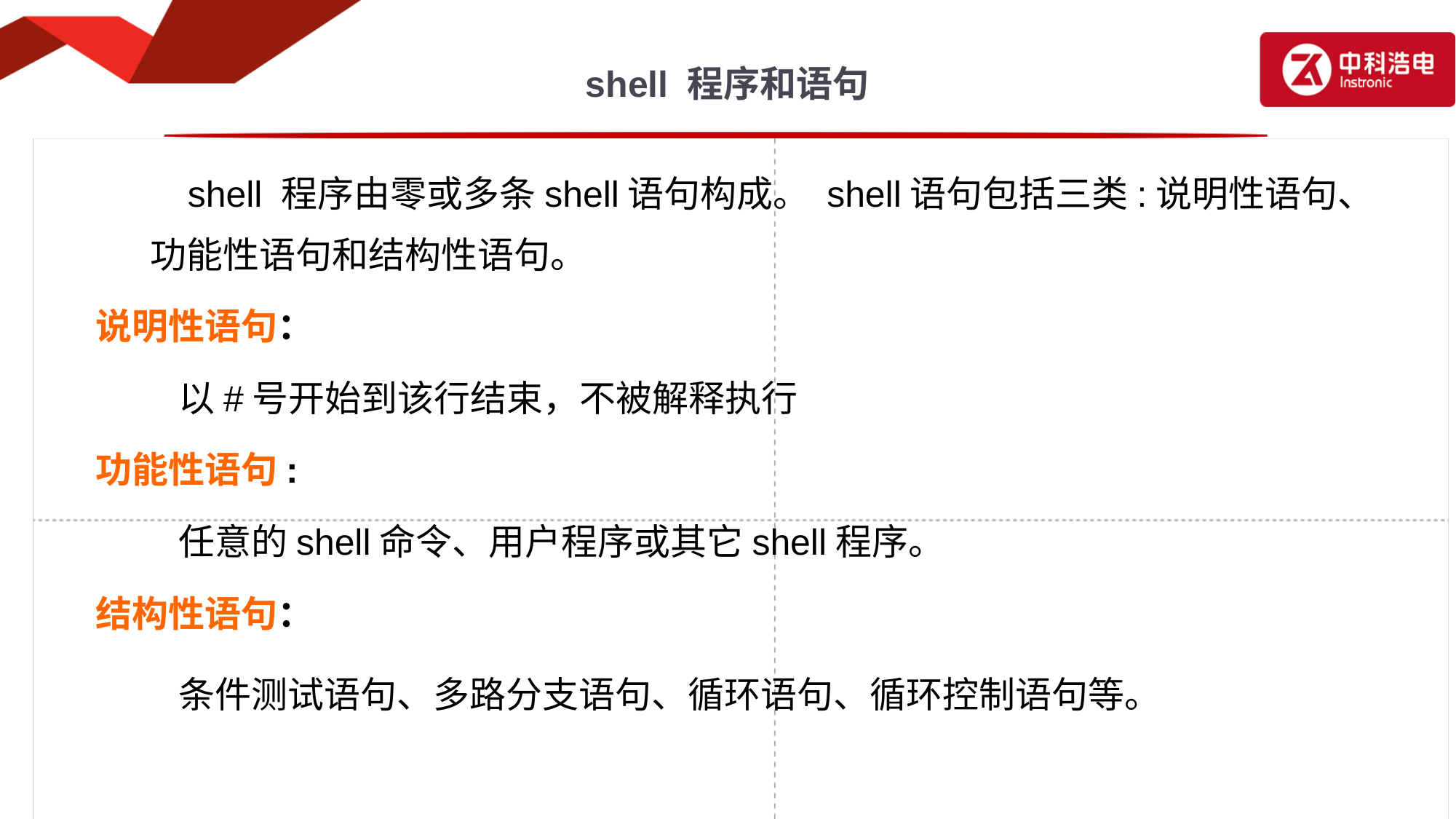

# shell 程序和语句
         shell 程序由零或多条shell语句构成。 shell语句包括三类:说明性语句、功能性语句和结构性语句。
说明性语句：
         以#号开始到该行结束，不被解释执行
功能性语句:
         任意的shell命令、用户程序或其它shell程序。
结构性语句：
         条件测试语句、多路分支语句、循环语句、循环控制语句等。